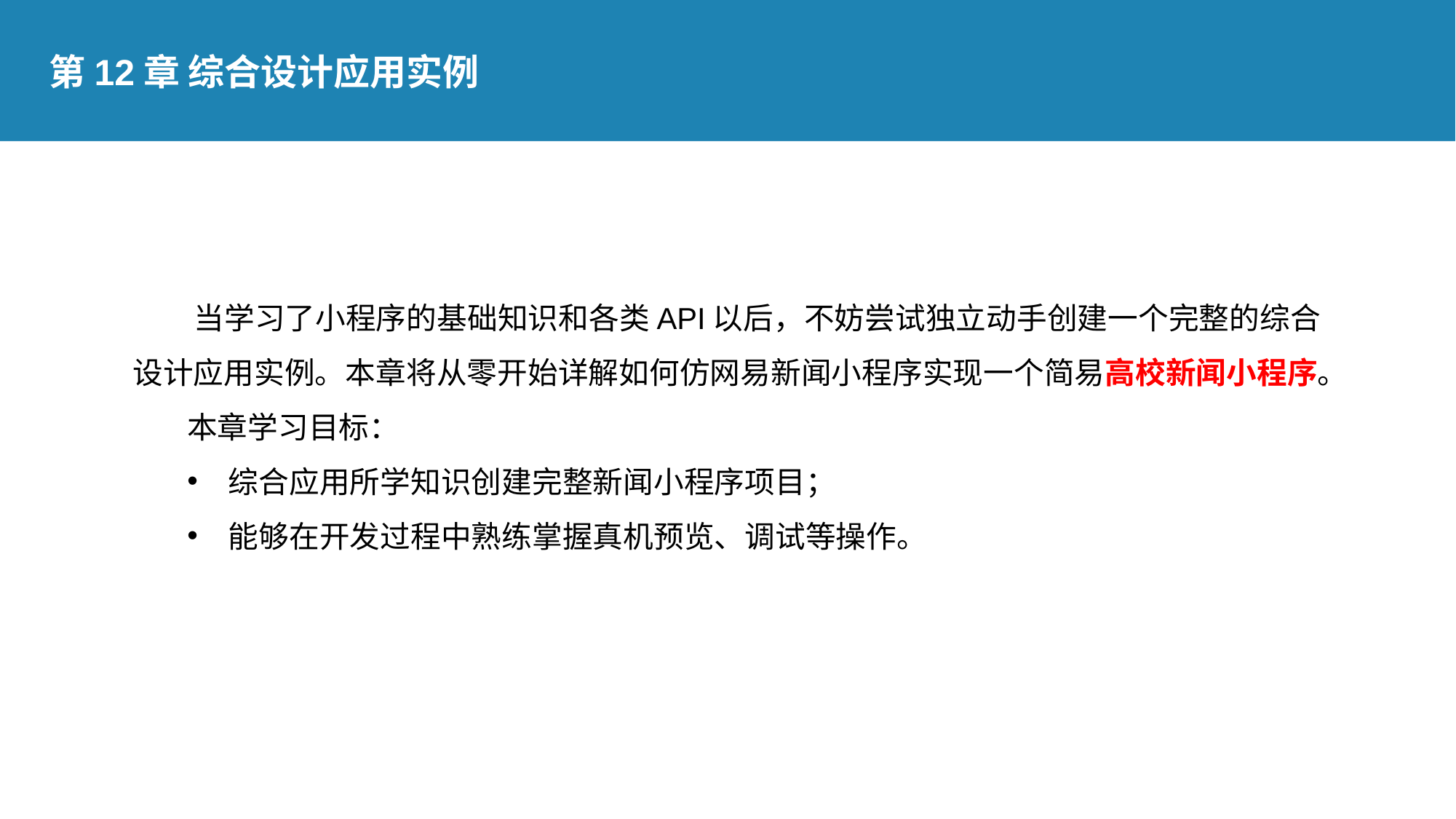

第12章 综合设计应用实例
        当学习了小程序的基础知识和各类API以后，不妨尝试独立动手创建一个完整的综合设计应用实例。本章将从零开始详解如何仿网易新闻小程序实现一个简易高校新闻小程序。
       本章学习目标：
综合应用所学知识创建完整新闻小程序项目；
能够在开发过程中熟练掌握真机预览、调试等操作。